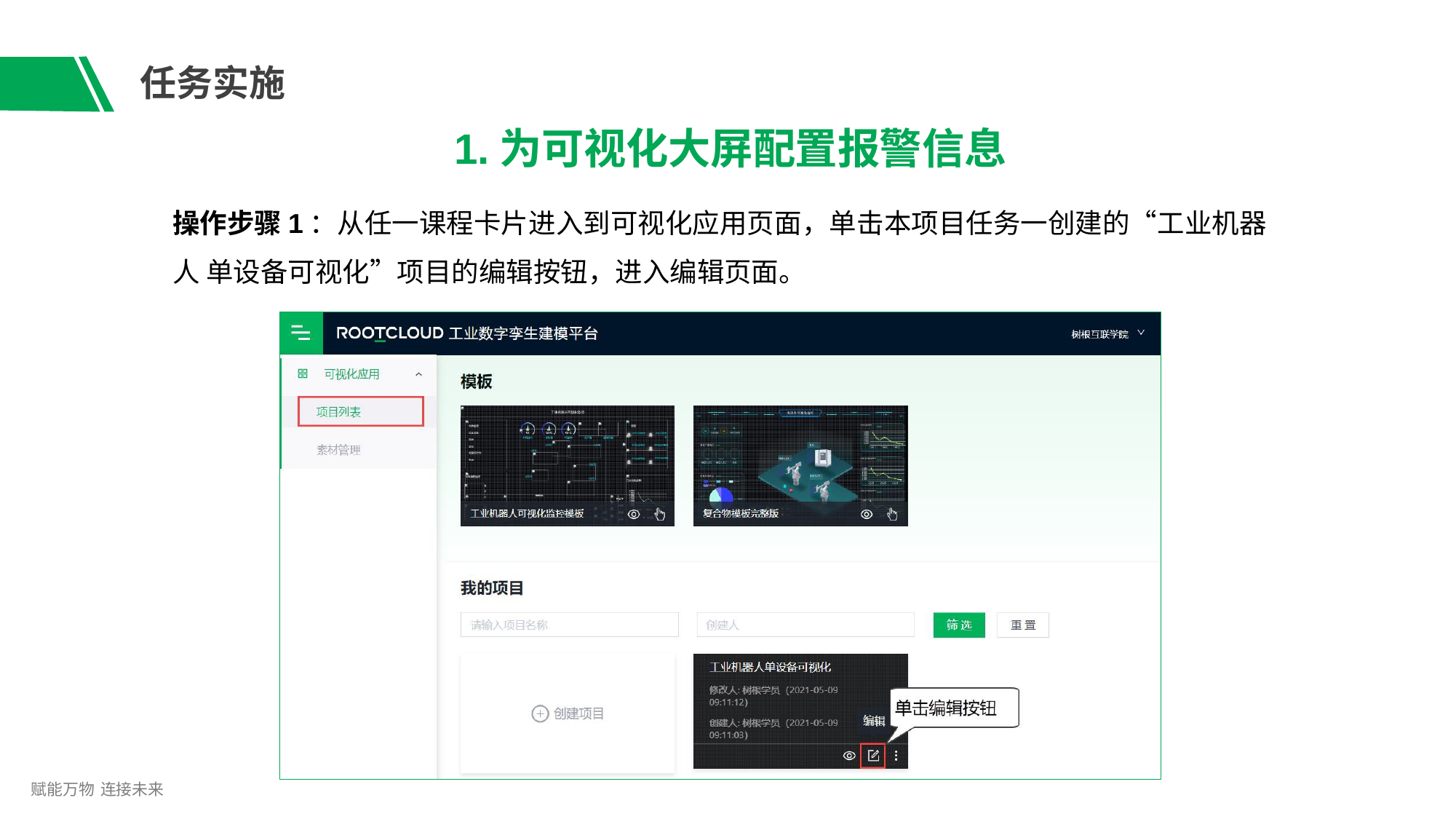

# 任务实施
1.为可视化大屏配置报警信息
操作步骤1：从任一课程卡片进入到可视化应用页面，单击本项目任务一创建的“工业机器人 单设备可视化”项目的编辑按钮，进入编辑页面。

赋能万物 连接未来